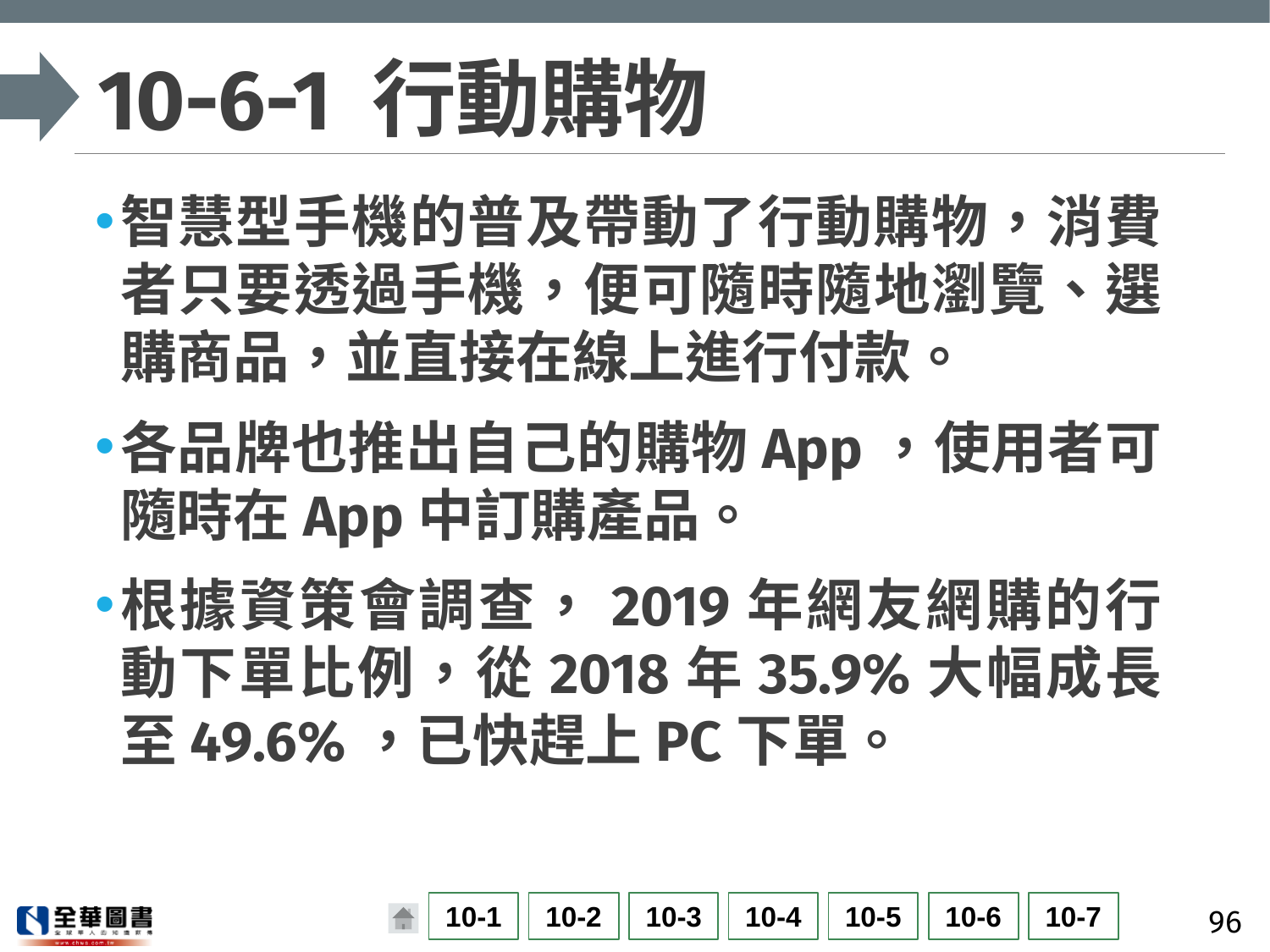

# 10-6-1 行動購物
智慧型手機的普及帶動了行動購物，消費者只要透過手機，便可隨時隨地瀏覽、選購商品，並直接在線上進行付款。
各品牌也推出自己的購物App，使用者可隨時在App中訂購產品。
根據資策會調查，2019年網友網購的行動下單比例，從2018年35.9%大幅成長至49.6%，已快趕上PC下單。
96